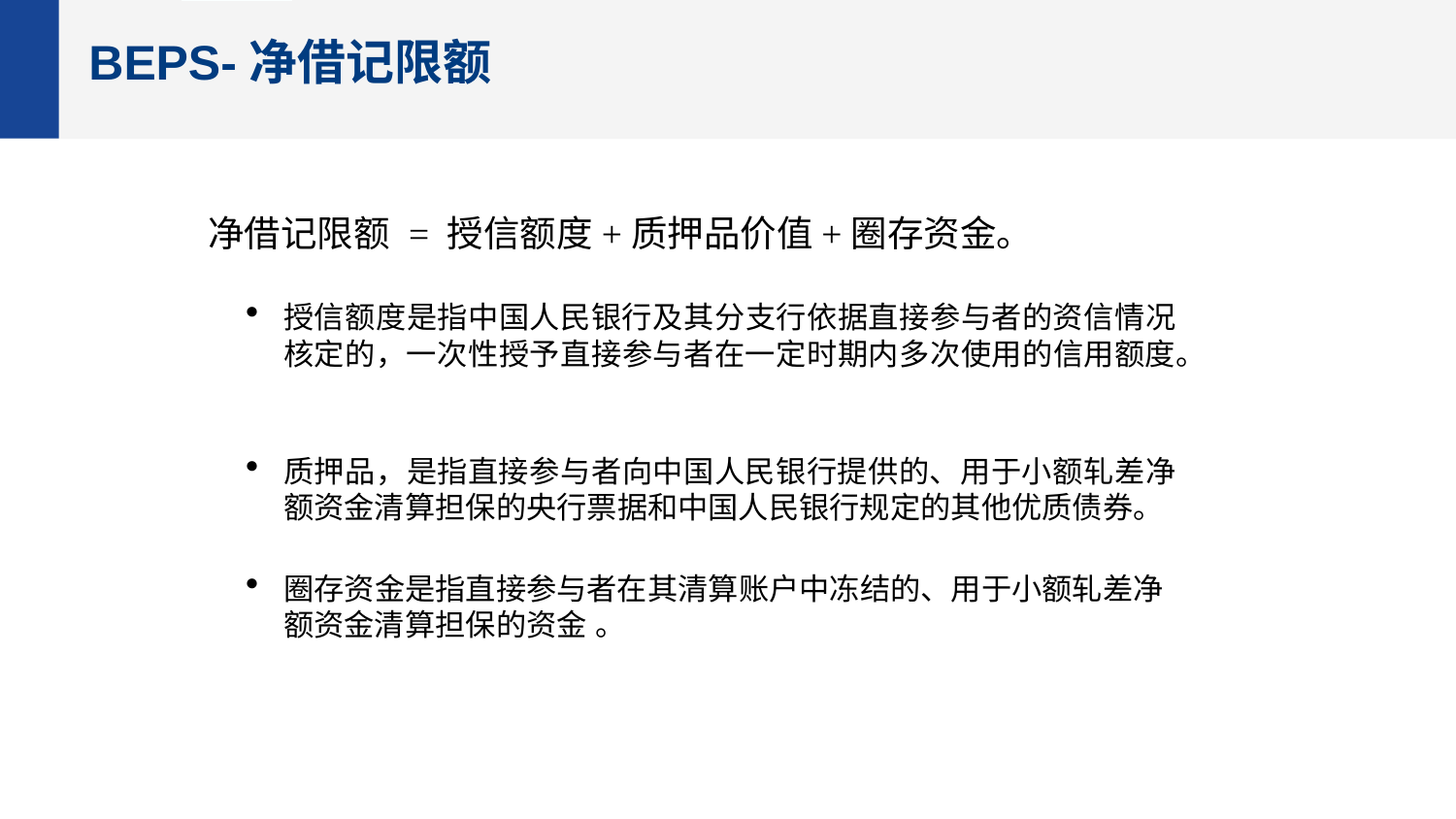

BEPS-净借记限额
净借记限额 = 授信额度+质押品价值+圈存资金。
授信额度是指中国人民银行及其分支行依据直接参与者的资信情况核定的，一次性授予直接参与者在一定时期内多次使用的信用额度。
质押品，是指直接参与者向中国人民银行提供的、用于小额轧差净额资金清算担保的央行票据和中国人民银行规定的其他优质债券。
圈存资金是指直接参与者在其清算账户中冻结的、用于小额轧差净额资金清算担保的资金 。